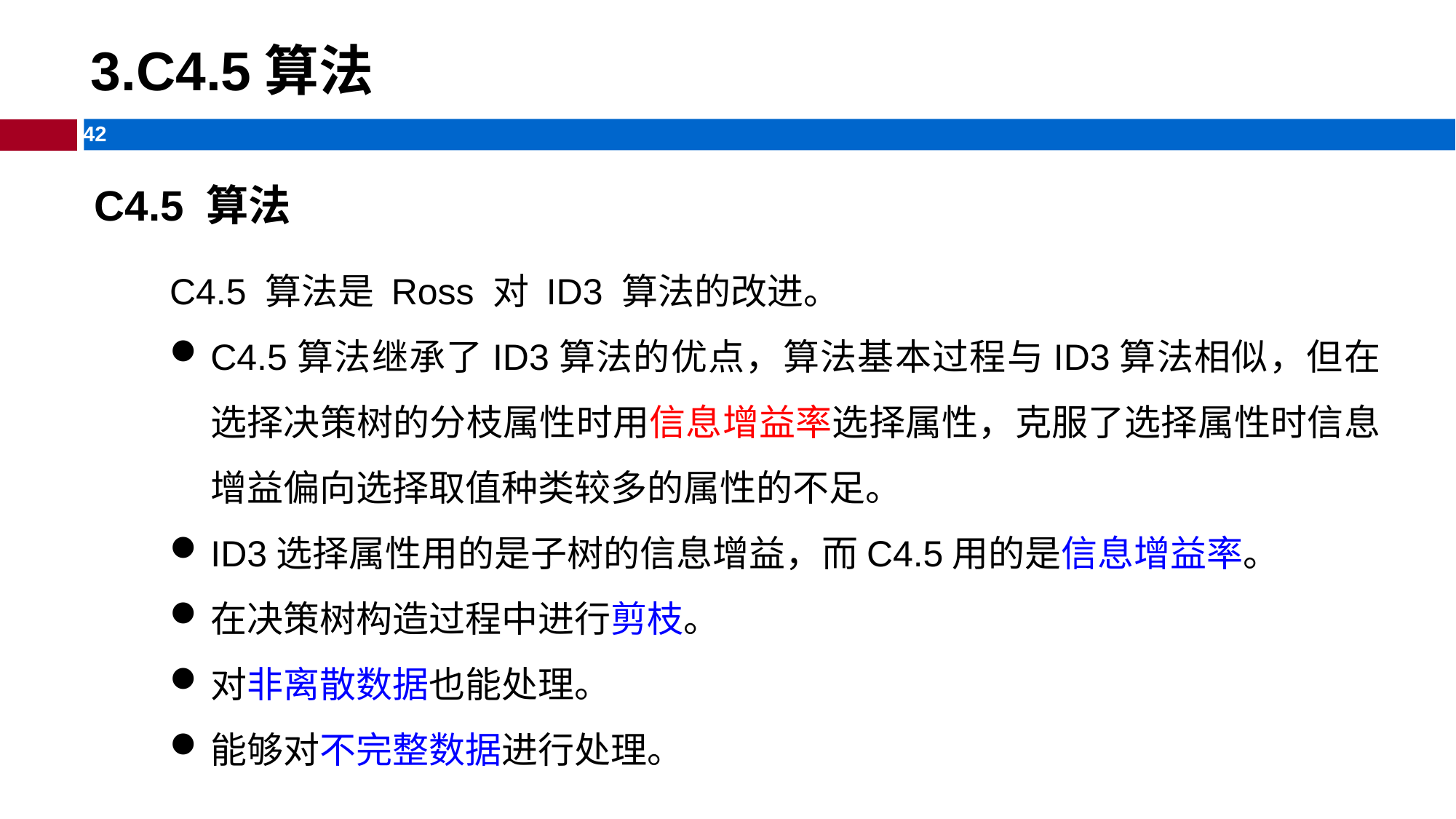

# 3.C4.5算法
C4.5 算法
C4.5 算法是 Ross 对 ID3 算法的改进。
C4.5算法继承了ID3算法的优点，算法基本过程与ID3算法相似，但在选择决策树的分枝属性时用信息增益率选择属性，克服了选择属性时信息增益偏向选择取值种类较多的属性的不足。
ID3选择属性用的是子树的信息增益，而C4.5用的是信息增益率。
在决策树构造过程中进行剪枝。
对非离散数据也能处理。
能够对不完整数据进行处理。